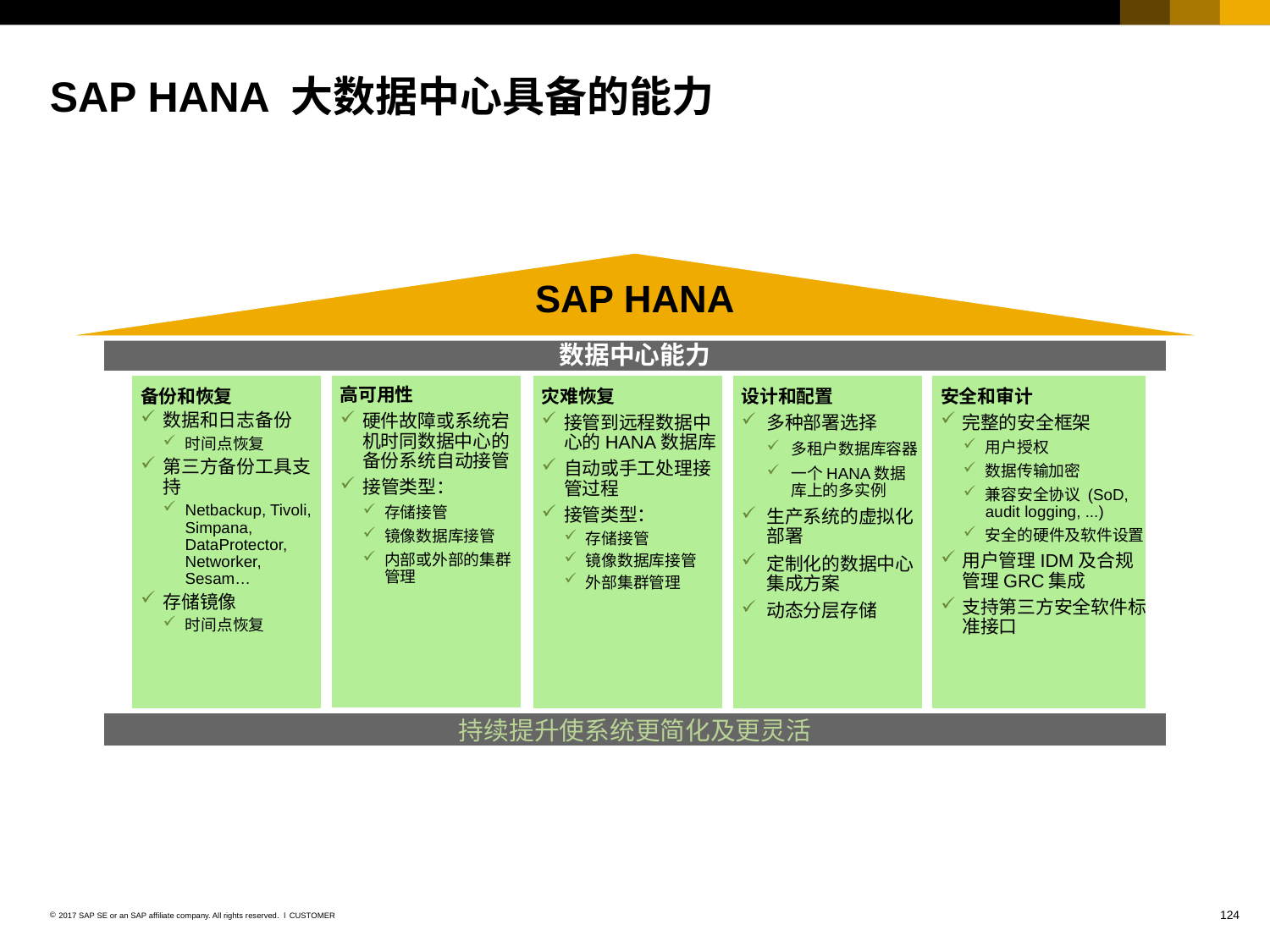

# SAP HANA 大数据中心具备的能力
SAP HANA
数据中心能力
高可用性
硬件故障或系统宕机时同数据中心的备份系统自动接管
接管类型：
存储接管
镜像数据库接管
内部或外部的集群管理

安全和审计
完整的安全框架
用户授权
数据传输加密
兼容安全协议 (SoD, audit logging, ...)
安全的硬件及软件设置
用户管理IDM及合规管理GRC集成
支持第三方安全软件标准接口
备份和恢复
数据和日志备份
时间点恢复
第三方备份工具支持
Netbackup, Tivoli, Simpana, DataProtector, Networker, Sesam…
存储镜像
时间点恢复
灾难恢复
接管到远程数据中心的HANA数据库
自动或手工处理接管过程
接管类型：
存储接管
镜像数据库接管
外部集群管理
设计和配置
多种部署选择
多租户数据库容器
一个HANA数据库上的多实例
生产系统的虚拟化部署
定制化的数据中心集成方案
动态分层存储
持续提升使系统更简化及更灵活